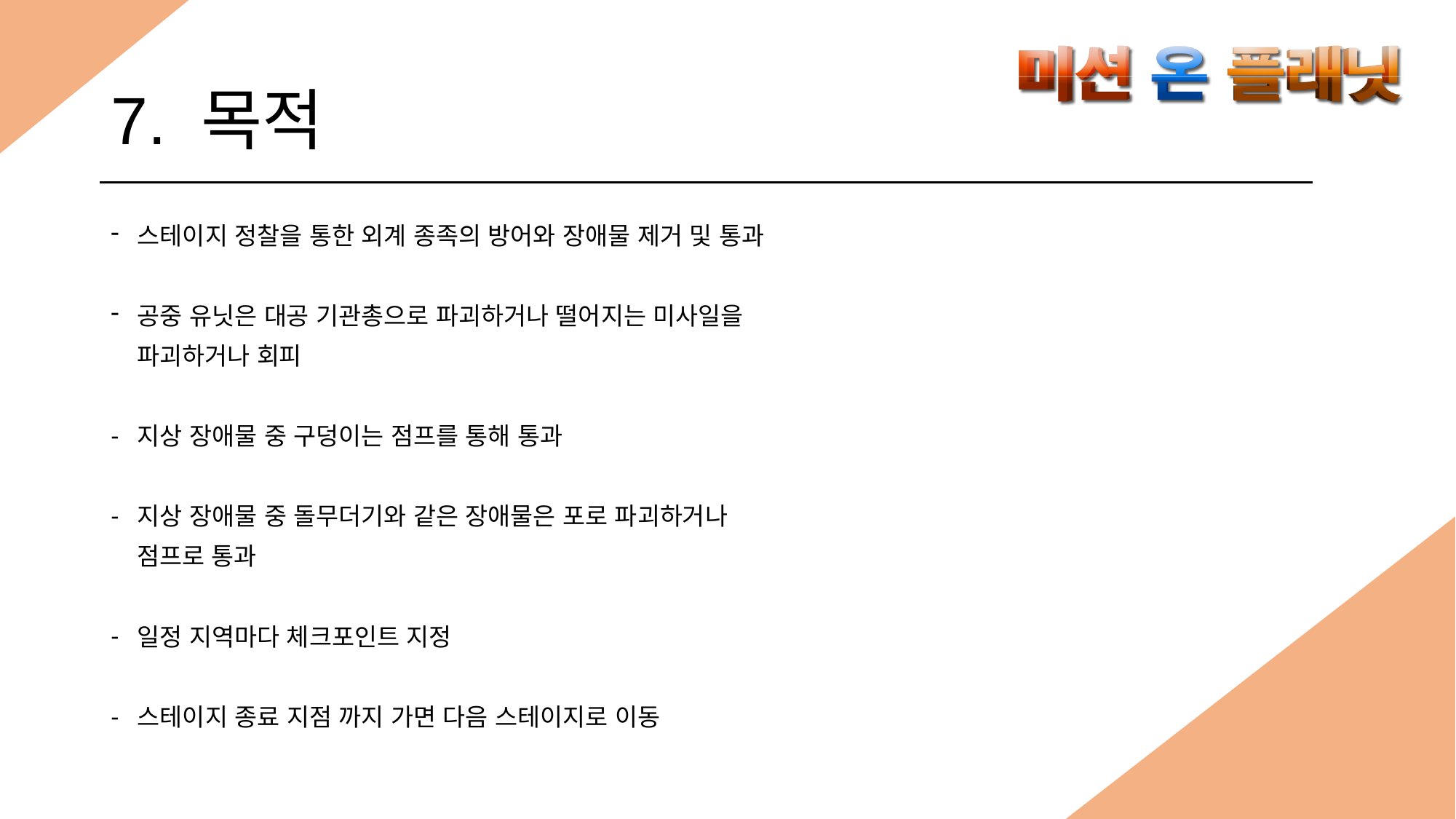

# 7. 목적
스테이지 정찰을 통한 외계 종족의 방어와 장애물 제거 및 통과

공중 유닛은 대공 기관총으로 파괴하거나 떨어지는 미사일을
   파괴하거나 회피

지상 장애물 중 구덩이는 점프를 통해 통과

지상 장애물 중 돌무더기와 같은 장애물은 포로 파괴하거나
   점프로 통과

일정 지역마다 체크포인트 지정

스테이지 종료 지점 까지 가면 다음 스테이지로 이동